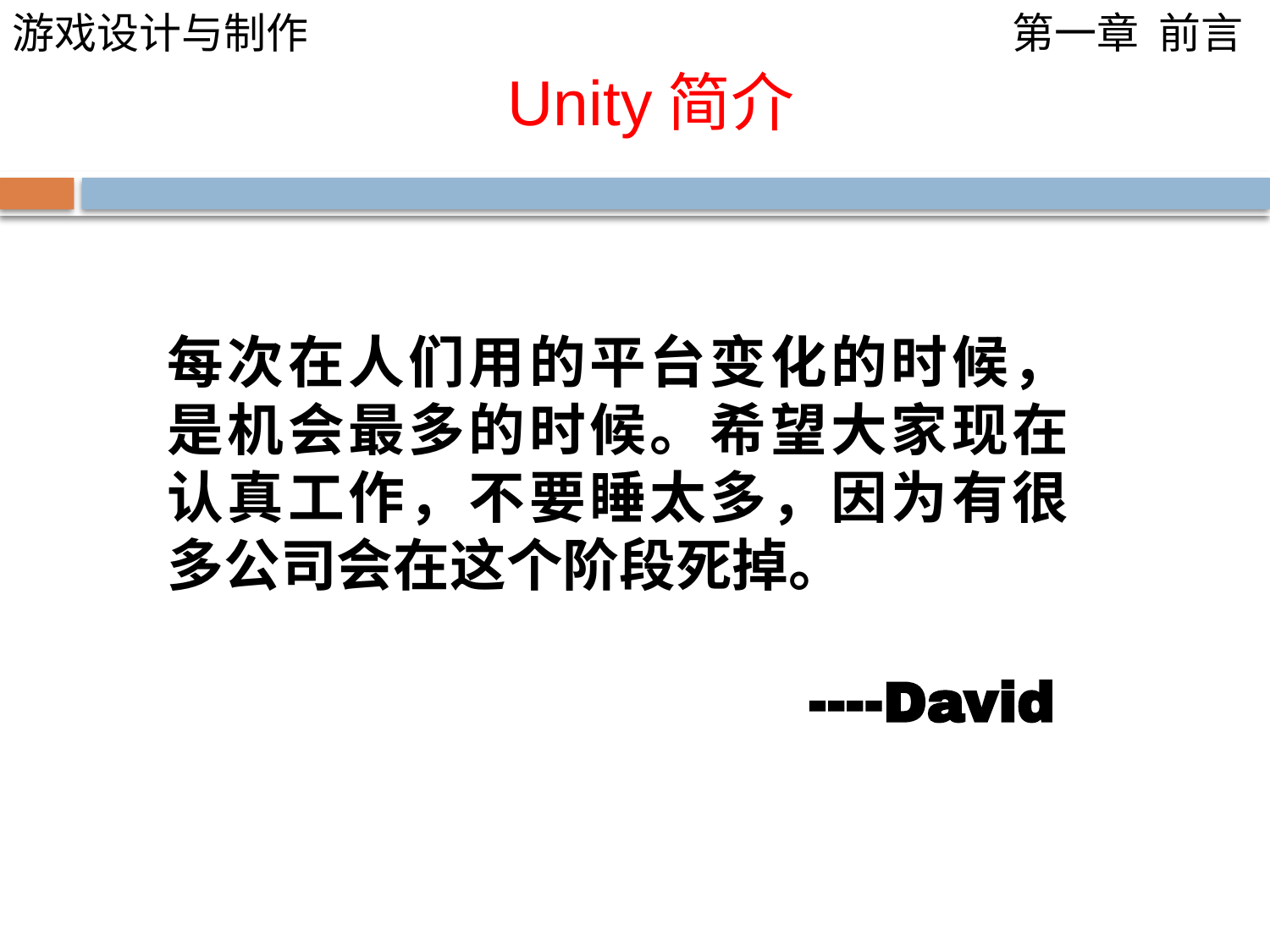

# Unity简介
38
每次在人们用的平台变化的时候，是机会最多的时候。希望大家现在认真工作，不要睡太多，因为有很多公司会在这个阶段死掉。

                                  ----David